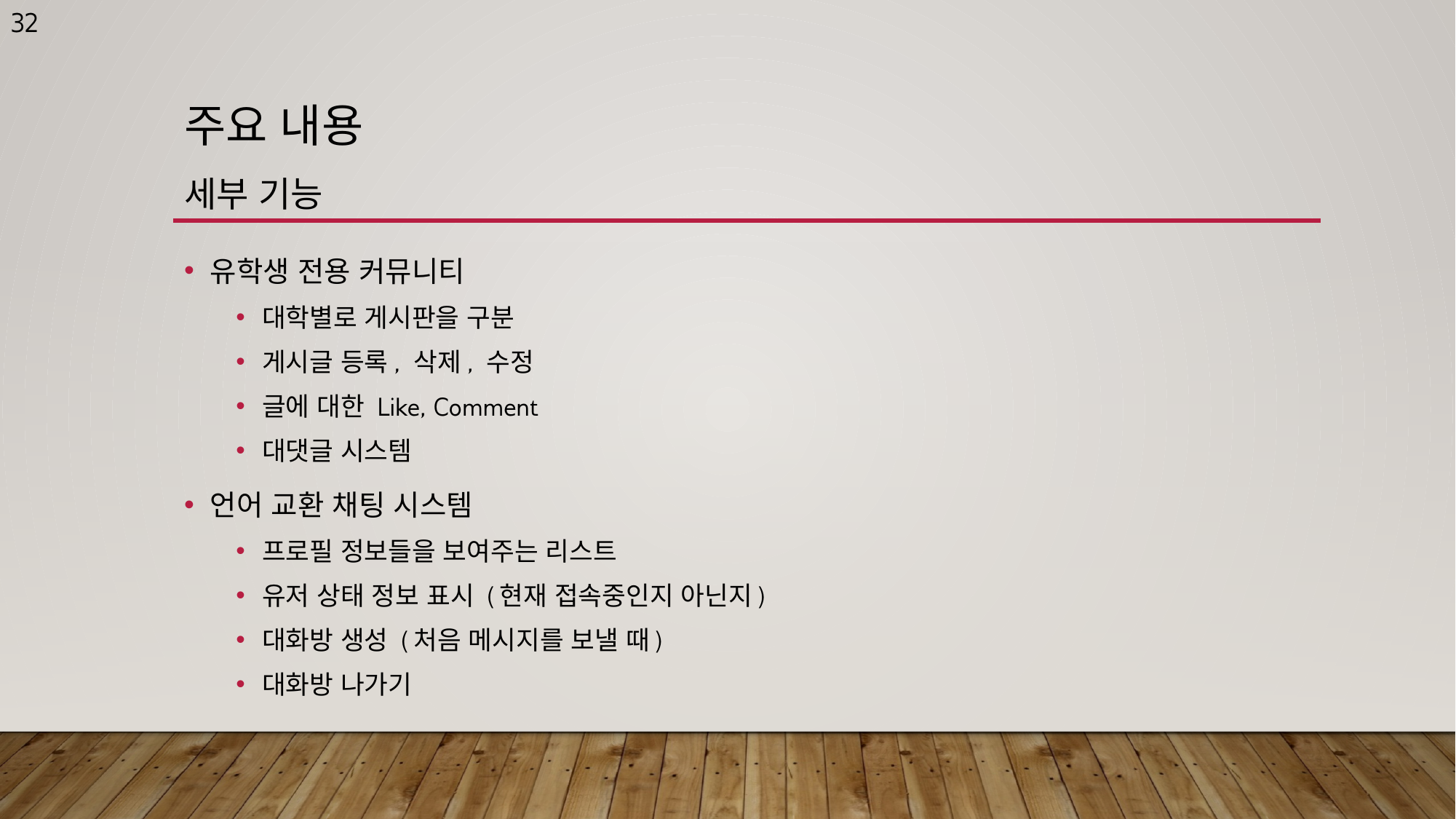

32
# 주요 내용 세부 기능
유학생 전용 커뮤니티
대학별로 게시판을 구분
게시글 등록, 삭제, 수정
글에 대한 Like, Comment
대댓글 시스템
언어 교환 채팅 시스템
프로필 정보들을 보여주는 리스트
유저 상태 정보 표시 (현재 접속중인지 아닌지)
대화방 생성 (처음 메시지를 보낼 때)
대화방 나가기